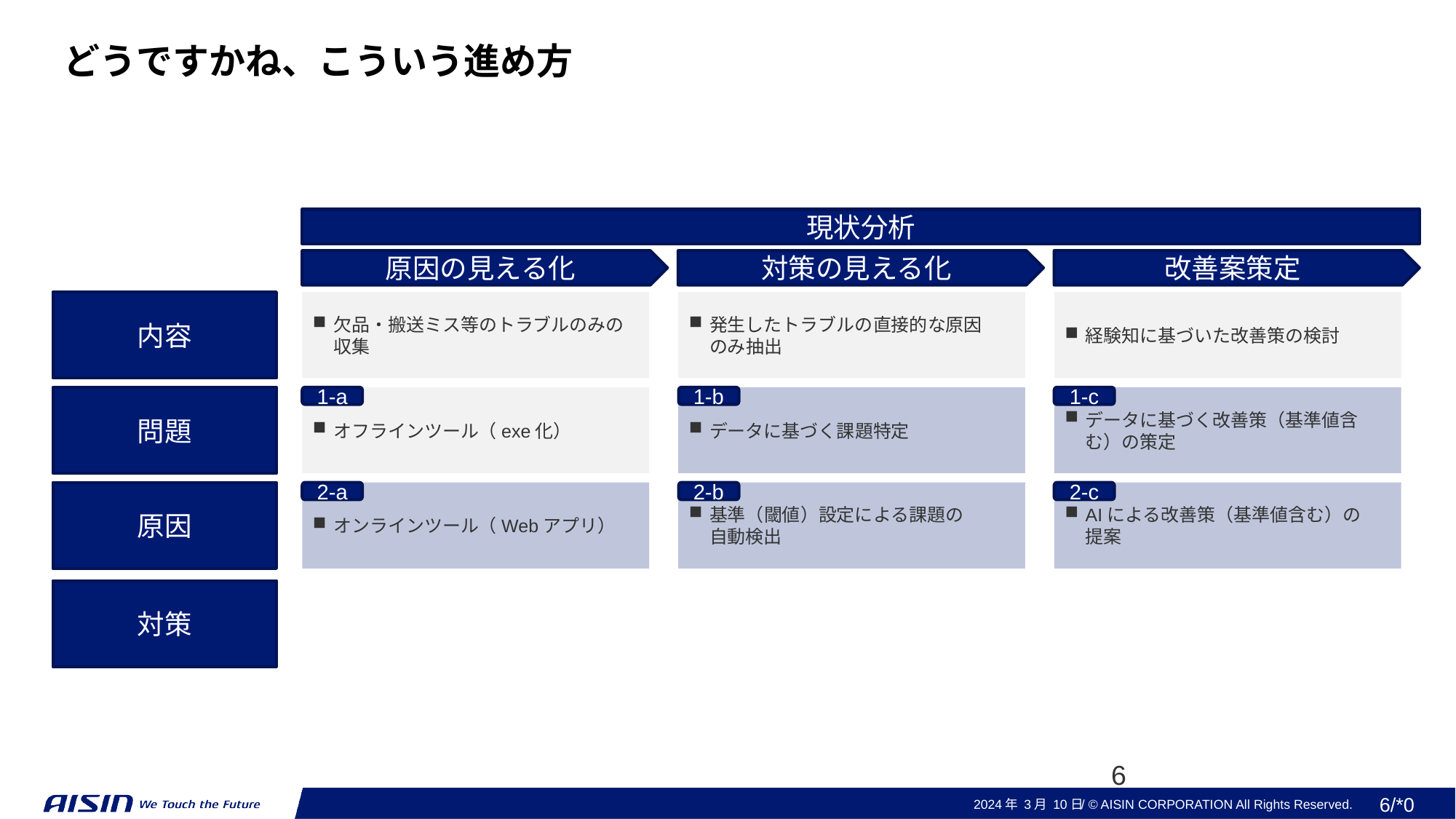

どうですかね、こういう進め方

現状分析
原因の見える化
対策の見える化
改善案策定
内容
欠品・搬送ミス等のトラブルのみの収集
発生したトラブルの直接的な原因
のみ抽出
経験知に基づいた改善策の検討
問題
オフラインツール（exe化）
1-a
データに基づく課題特定
1-b
データに基づく改善策（基準値含む）の策定
1-c
原因
オンラインツール（Webアプリ）
2-a
基準（閾値）設定による課題の
自動検出
2-b
AIによる改善策（基準値含む）の
提案
2-c
対策
6
2024年 3月 10日